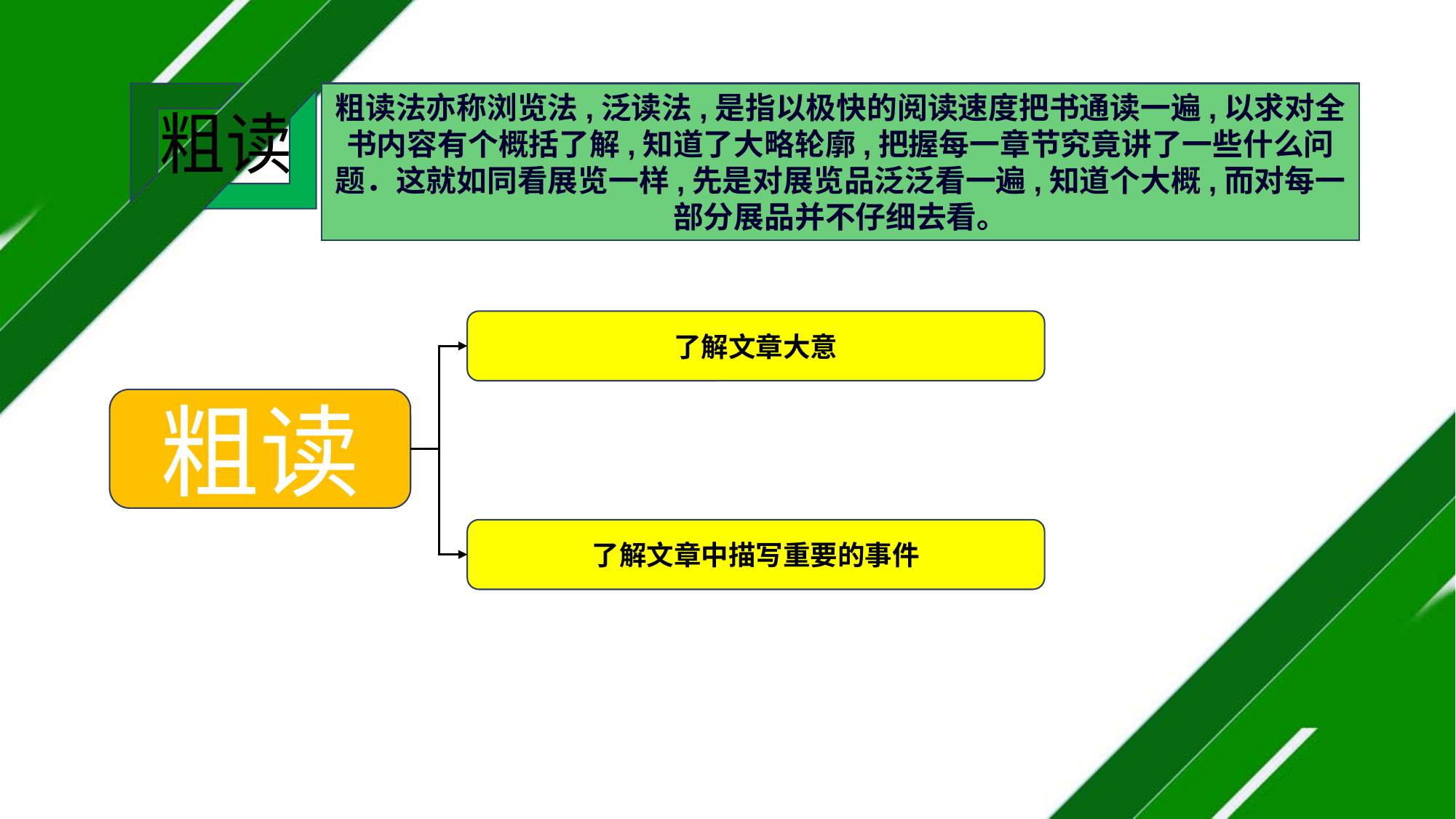

粗读法亦称浏览法,泛读法,是指以极快的阅读速度把书通读一遍,以求对全书内容有个概括了解,知道了大略轮廓,把握每一章节究竟讲了一些什么问题．这就如同看展览一样,先是对展览品泛泛看一遍,知道个大概,而对每一部分展品并不仔细去看。

粗读
了解文章大意
粗读
了解文章中描写重要的事件